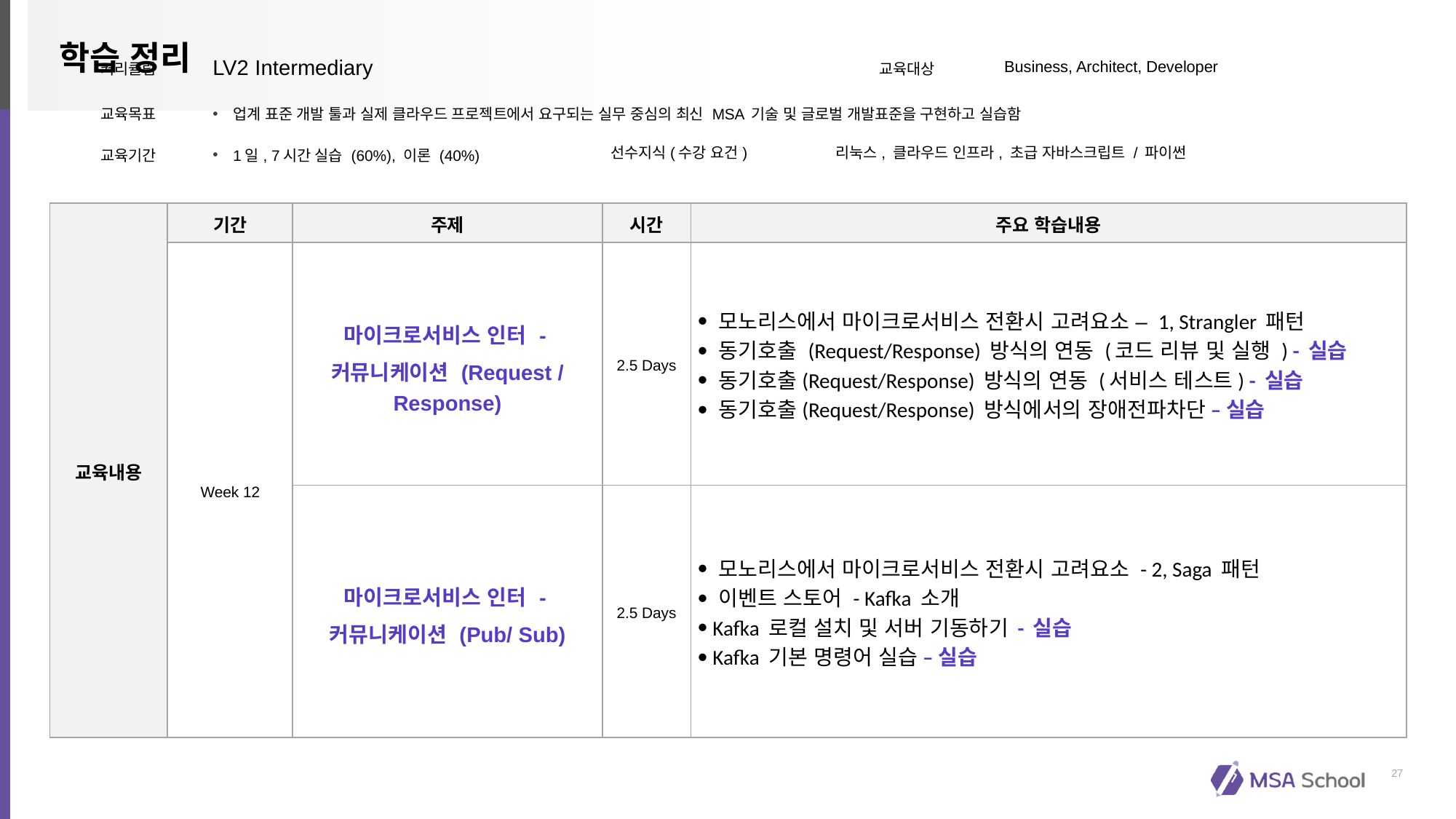

| 커리큘럼 | LV2 Intermediary |  | 교육대상 | Business, Architect, Developer |
| --- | --- | --- | --- | --- |
| 교육목표 | 업계 표준 개발 툴과 실제 클라우드 프로젝트에서 요구되는 실무 중심의 최신 MSA 기술 및 글로벌 개발표준을 구현하고 실습함 |  |  |  |
| 교육기간 | 1일, 7시간 실습 (60%), 이론 (40%) | 선수지식(수강 요건) | 리눅스, 클라우드 인프라, 초급 자바스크립트 / 파이썬 |  |
| 교육내용 | 기간 | 주제 | 시간 | 주요 학습내용 |
| --- | --- | --- | --- | --- |
|  | Week 12 | 마이크로서비스 인터 -커뮤니케이션 (Request /Response) | 2.5 Days | 모노리스에서 마이크로서비스 전환시 고려요소 – 1, Strangler 패턴 동기호출 (Request/Response) 방식의 연동 (코드 리뷰 및 실행 ) - 실습 동기호출(Request/Response) 방식의 연동 (서비스 테스트) - 실습 동기호출(Request/Response) 방식에서의 장애전파차단 – 실습 |
|  |  | 마이크로서비스 인터 -커뮤니케이션 (Pub/ Sub) | 2.5 Days | 모노리스에서 마이크로서비스 전환시 고려요소 - 2, Saga 패턴 이벤트 스토어 - Kafka 소개 Kafka 로컬 설치 및 서버 기동하기 - 실습 Kafka 기본 명령어 실습 – 실습 |